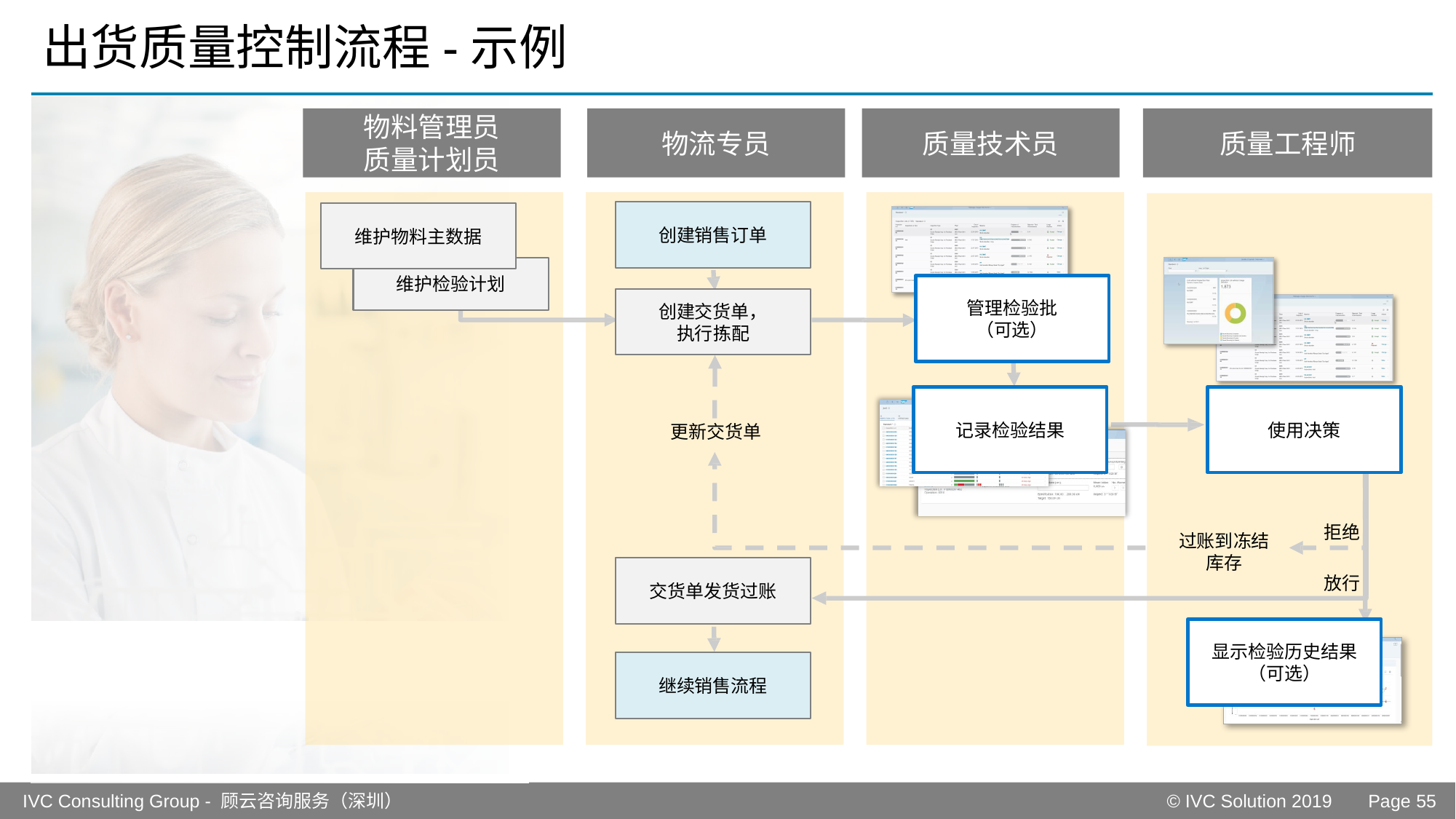

# 出货质量控制流程-示例

物料管理员
质量计划员
物流专员
质量技术员
质量工程师

创建销售订单

维护物料主数据

维护检验计划

管理检验批
（可选）
创建交货单，
执行拣配

记录检验结果
使用决策

更新交货单

拒绝
过账到冻结
库存
交货单发货过账
放行
显示检验历史结果
（可选）

继续销售流程